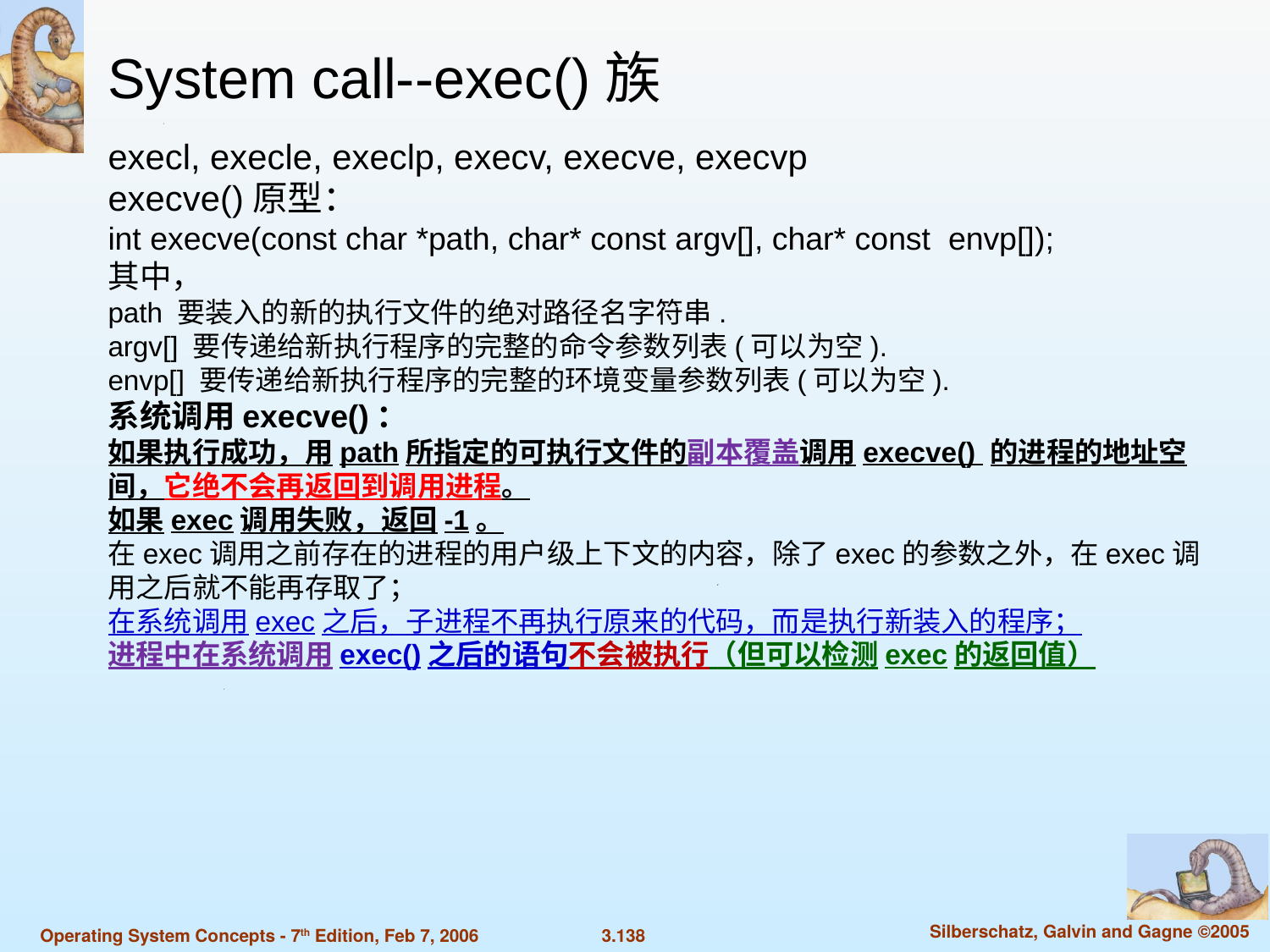

System call--exec()族
execl, execle, execlp, execv, execve, execvp
execve()原型：
int execve(const char *path, char* const argv[], char* const  envp[]);
其中，
path 要装入的新的执行文件的绝对路径名字符串.
argv[] 要传递给新执行程序的完整的命令参数列表(可以为空).
envp[] 要传递给新执行程序的完整的环境变量参数列表(可以为空).
系统调用execve()：
如果执行成功，用path所指定的可执行文件的副本覆盖调用execve() 的进程的地址空间，它绝不会再返回到调用进程。
如果exec调用失败，返回-1。
在exec调用之前存在的进程的用户级上下文的内容，除了exec的参数之外，在exec调用之后就不能再存取了；
在系统调用exec之后，子进程不再执行原来的代码，而是执行新装入的程序；
进程中在系统调用exec()之后的语句不会被执行（但可以检测exec的返回值）